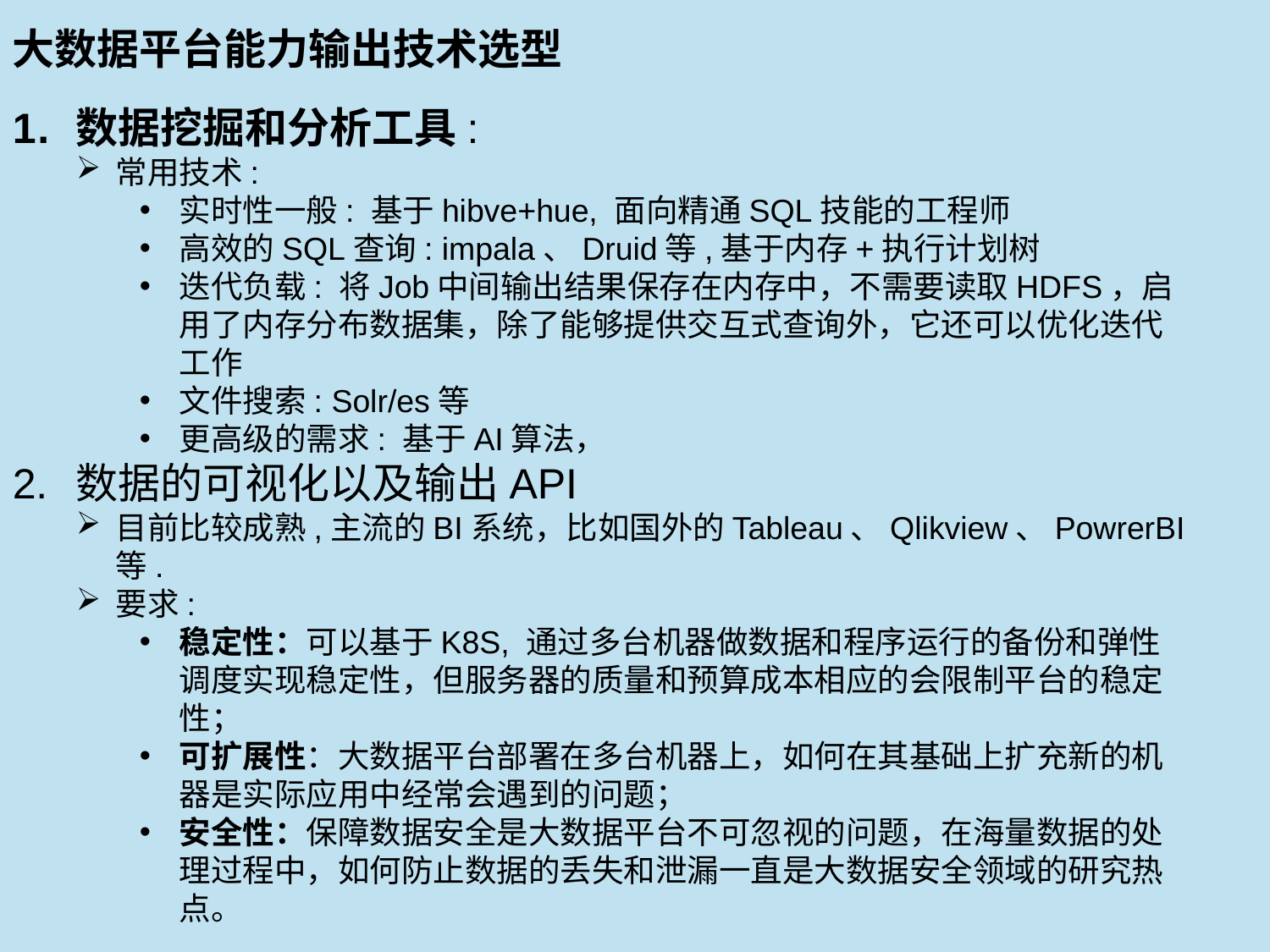

大数据平台能力输出技术选型
数据挖掘和分析工具:
常用技术:
实时性一般: 基于hibve+hue, 面向精通SQL技能的工程师
高效的SQL查询: impala、Druid等,基于内存+执行计划树
迭代负载: 将Job中间输出结果保存在内存中，不需要读取HDFS，启用了内存分布数据集，除了能够提供交互式查询外，它还可以优化迭代工作
文件搜索: Solr/es等
更高级的需求: 基于AI算法，
数据的可视化以及输出API
目前比较成熟,主流的BI系统，比如国外的Tableau、Qlikview、PowrerBI等.
要求:
稳定性：可以基于K8S, 通过多台机器做数据和程序运行的备份和弹性调度实现稳定性，但服务器的质量和预算成本相应的会限制平台的稳定性；
可扩展性：大数据平台部署在多台机器上，如何在其基础上扩充新的机器是实际应用中经常会遇到的问题；
安全性：保障数据安全是大数据平台不可忽视的问题，在海量数据的处理过程中，如何防止数据的丢失和泄漏一直是大数据安全领域的研究热点。

#